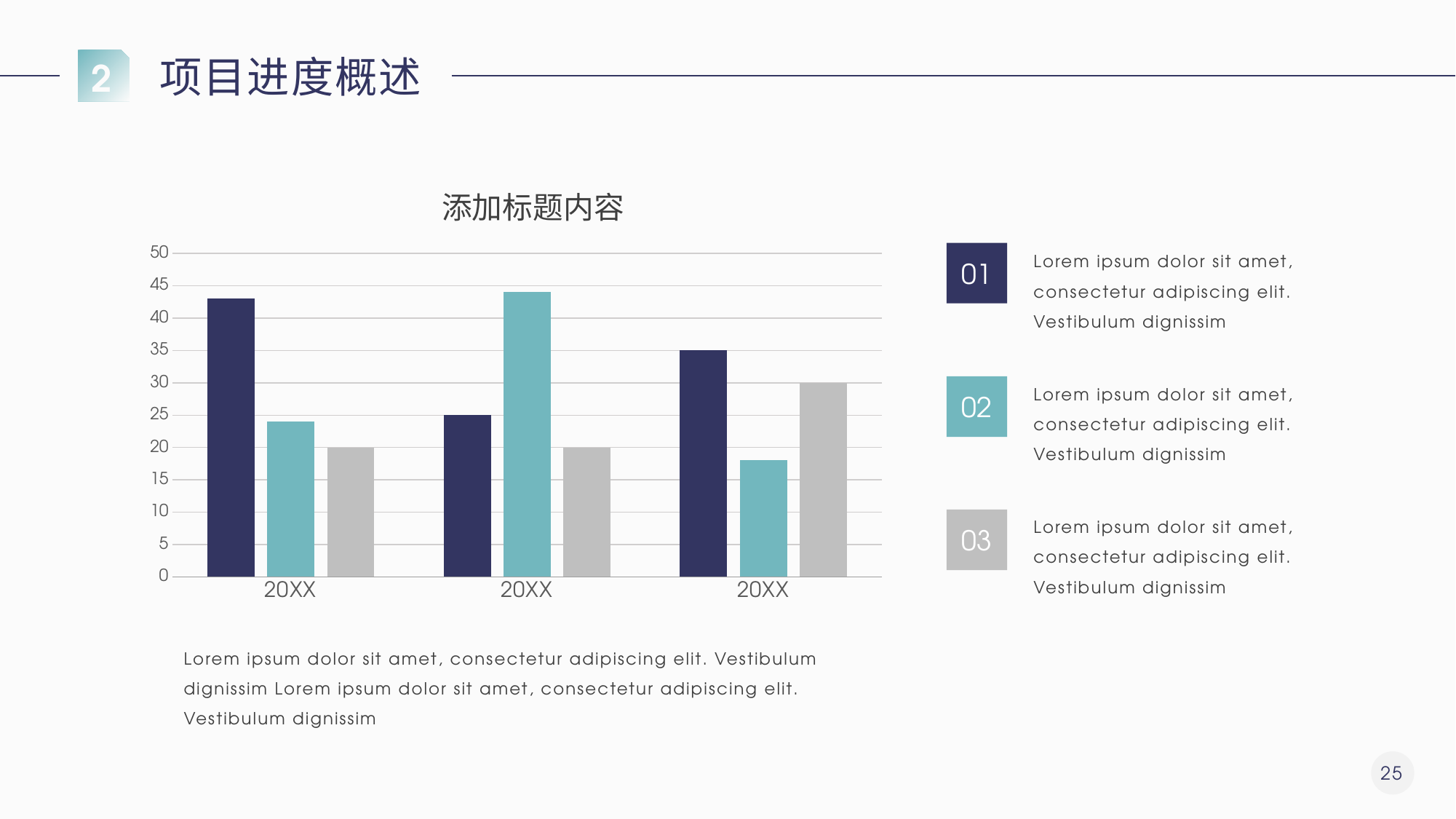

项目进度概述
2
添加标题内容
Lorem ipsum dolor sit amet, consectetur adipiscing elit. Vestibulum dignissim

### Chart

| Category | Series 1 | Series 2 | Series 3 |
|---|---|---|---|
| 20XX | 43.0 | 24.0 | 20.0 |
| 20XX | 25.0 | 44.0 | 20.0 |
| 20XX | 35.0 | 18.0 | 30.0 |
01
Lorem ipsum dolor sit amet, consectetur adipiscing elit. Vestibulum dignissim
02
Lorem ipsum dolor sit amet, consectetur adipiscing elit. Vestibulum dignissim
03
Lorem ipsum dolor sit amet, consectetur adipiscing elit. Vestibulum dignissim Lorem ipsum dolor sit amet, consectetur adipiscing elit. Vestibulum dignissim